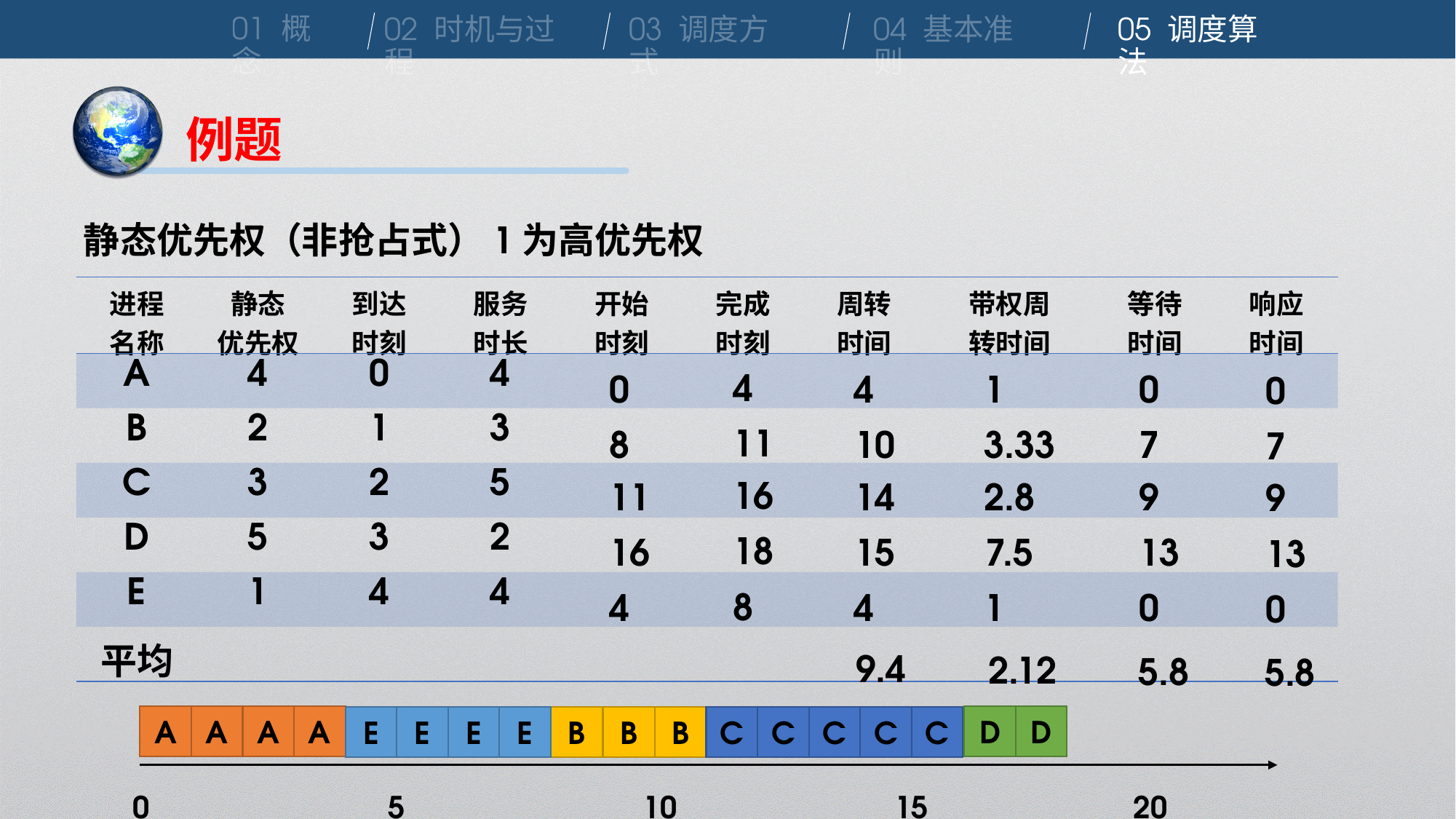

01 概念
02 时机与过程
03 调度方式
04 基本准则
05 调度算法
例题
静态优先权（非抢占式）1为高优先权
| 进程 名称 | 静态 优先权 | 到达 时刻 | 服务 时长 | 开始 时刻 | 完成 时刻 | 周转 时间 | 带权周 转时间 | 等待 时间 | 响应 时间 |
| --- | --- | --- | --- | --- | --- | --- | --- | --- | --- |
| A | 4 | 0 | 4 |  |  |  |  |  |  |
| B | 2 | 1 | 3 |  |  |  |  |  |  |
| C | 3 | 2 | 5 |  |  |  |  |  |  |
| D | 5 | 3 | 2 |  |  |  |  |  |  |
| E | 1 | 4 | 4 |  |  |  |  |  |  |
| 平均 |  |  |  |  |  |  |  |  |  |
4
4
1
0
0
10
3.33
7
7
14
2.8
9
9
15
7.5
13
13
4
1
0
0
0
11
8
16
11
18
16
8
4
9.4
2.12
5.8
5.8
D
D
A
A
A
A
C
C
C
C
C
E
E
E
E
B
B
B
0
5
10
15
20